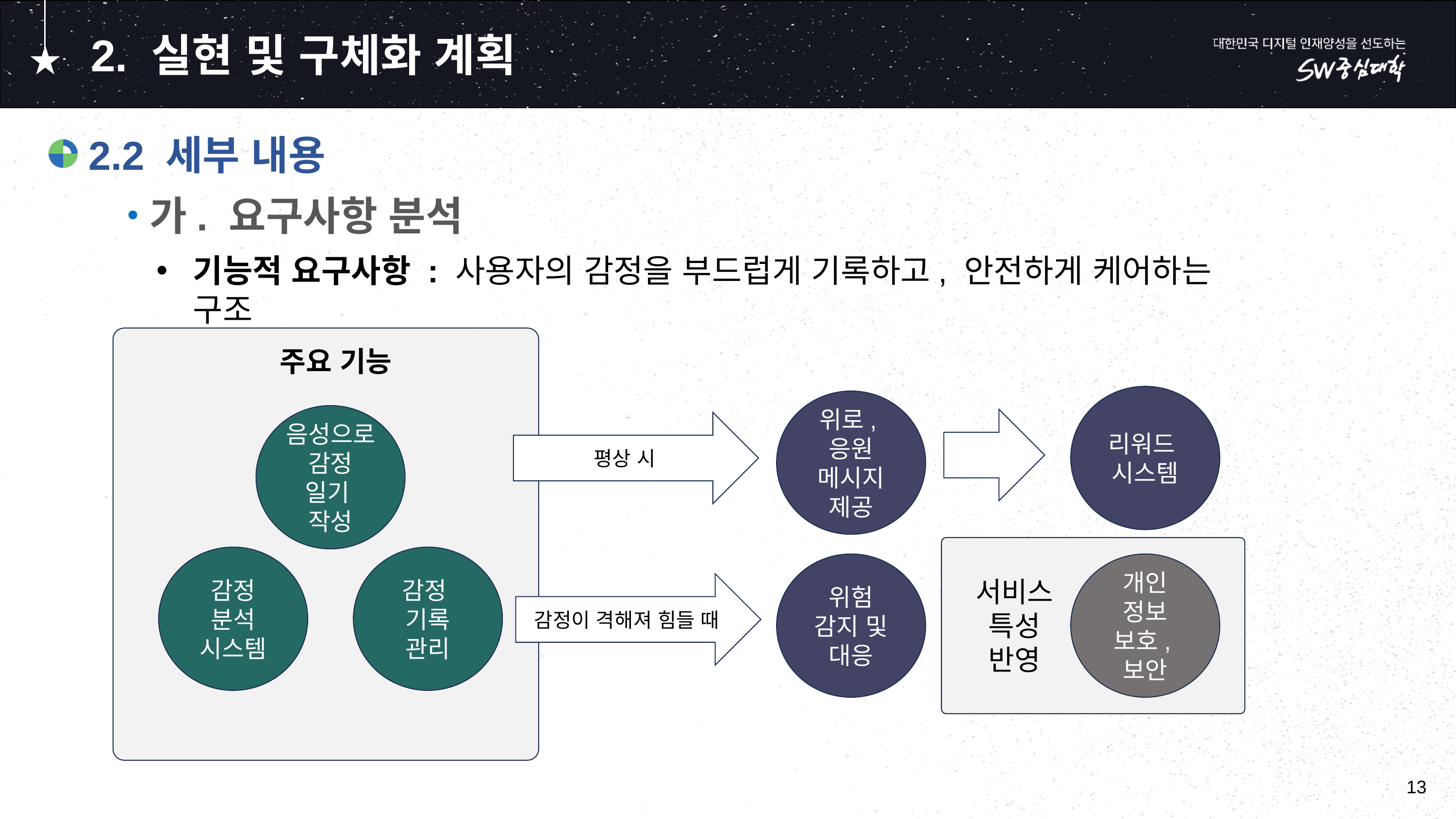

# 2. 실현 및 구체화 계획

가. 요구사항 분석
 2.2 세부 내용
기능적 요구사항 : 사용자의 감정을 부드럽게 기록하고, 안전하게 케어하는 구조

주요 기능
리워드
시스템
위로,응원 메시지 제공
음성으로
감정 일기
작성

평상 시

감정 분석 시스템
감정
기록 관리
위험 감지 및
대응
개인 정보
보호,보안
서비스 특성 반영
감정이 격해져 힘들 때